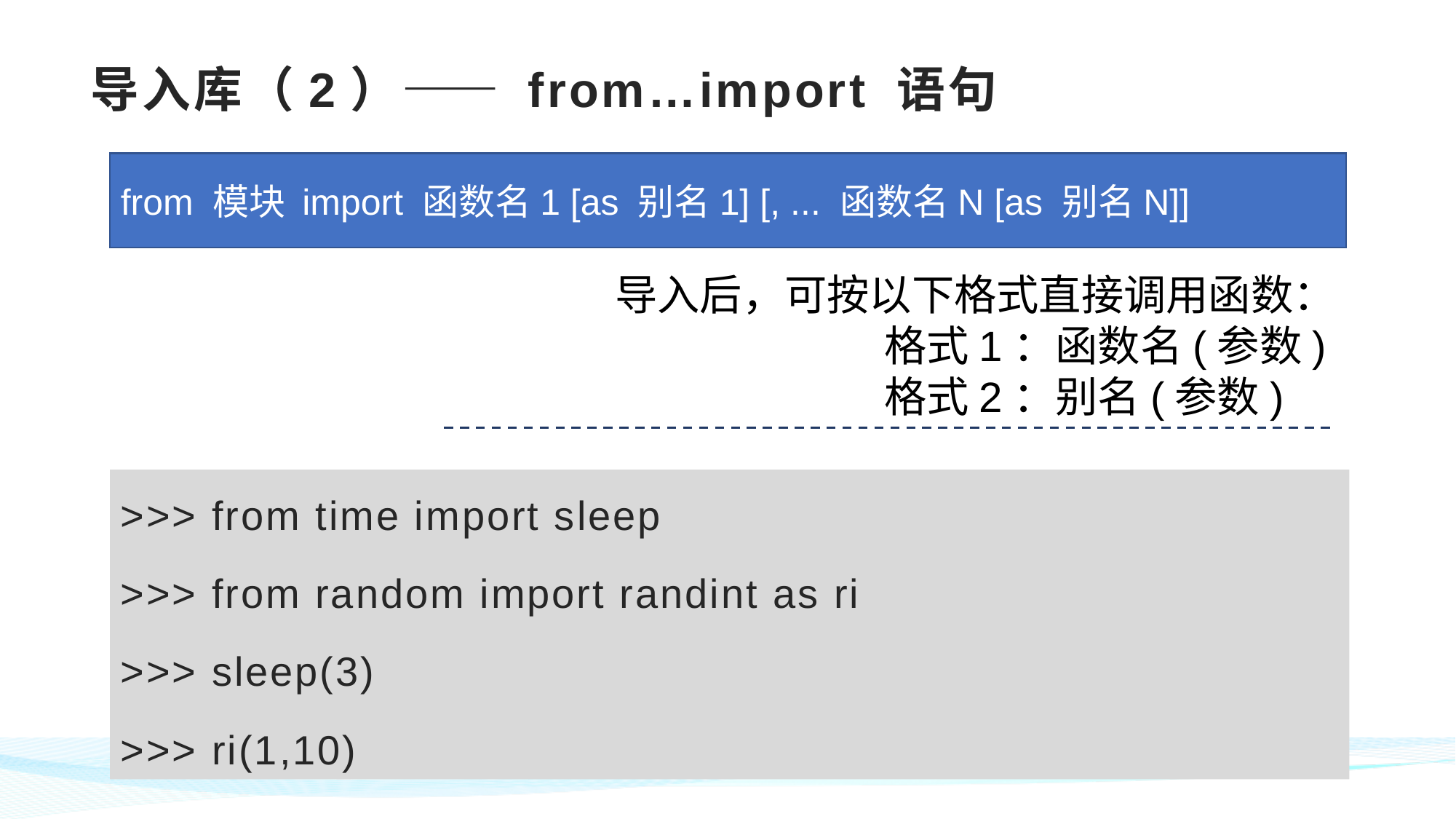

# 导入库（2）—— from…import 语句
from 模块 import 函数名1 [as 别名1] [, ... 函数名N [as 别名N]]
导入后，可按以下格式直接调用函数：
格式1：函数名(参数)
格式2：别名(参数)
>>> from time import sleep
>>> from random import randint as ri
>>> sleep(3)
>>> ri(1,10)